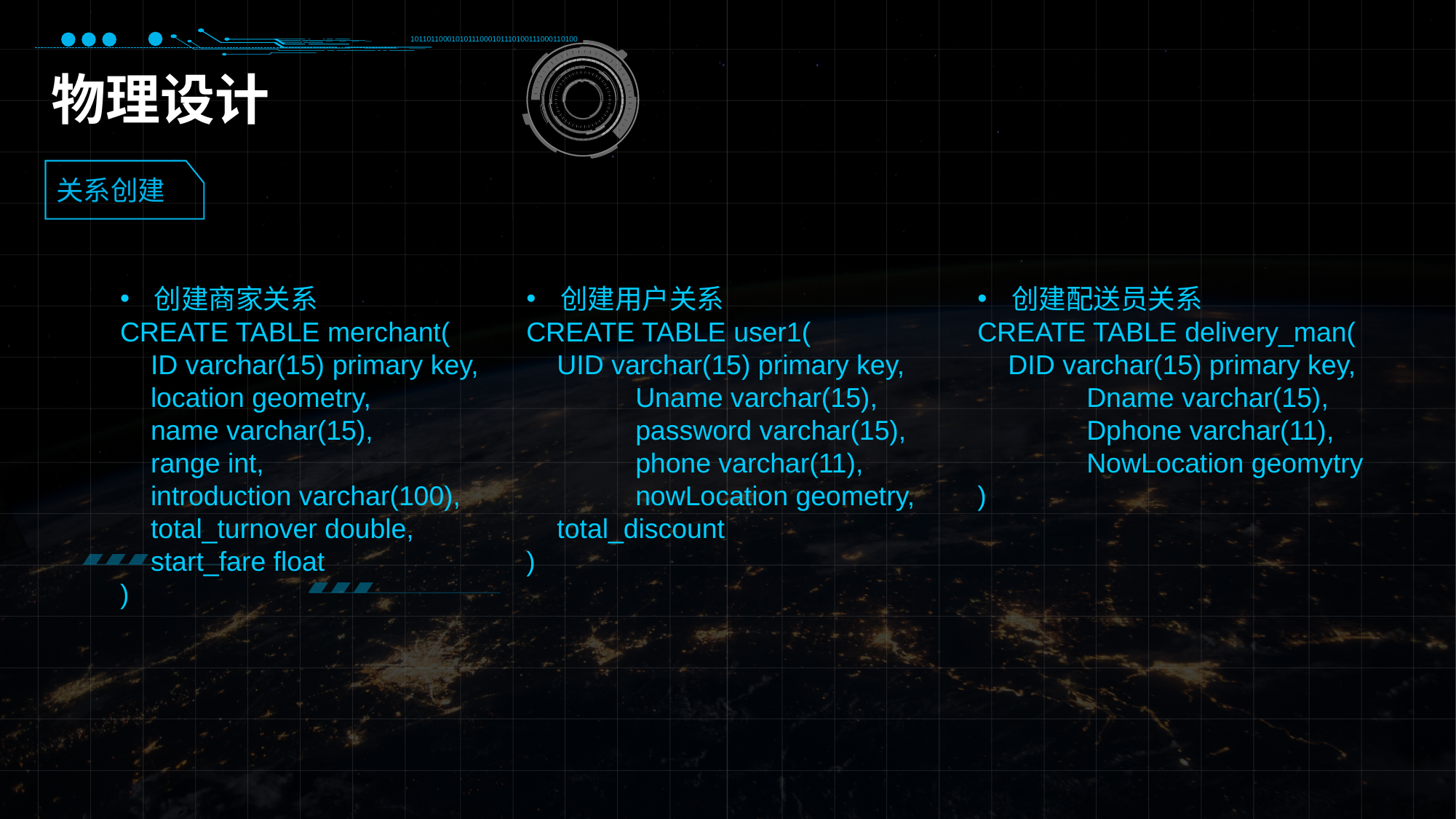

10110110001010111000101110100111000110100

物理设计
关系创建
创建商家关系
CREATE TABLE merchant(
    ID varchar(15) primary key,
    location geometry,
    name varchar(15),
    range int,
    introduction varchar(100),
    total_turnover double,
    start_fare float
)
创建用户关系
CREATE TABLE user1(
    UID varchar(15) primary key,
	Uname varchar(15),
	password varchar(15),
	phone varchar(11),
	nowLocation geometry,
    total_discount
)
创建配送员关系
CREATE TABLE delivery_man(
    DID varchar(15) primary key,
	Dname varchar(15),
	Dphone varchar(11),
	NowLocation geomytry
)